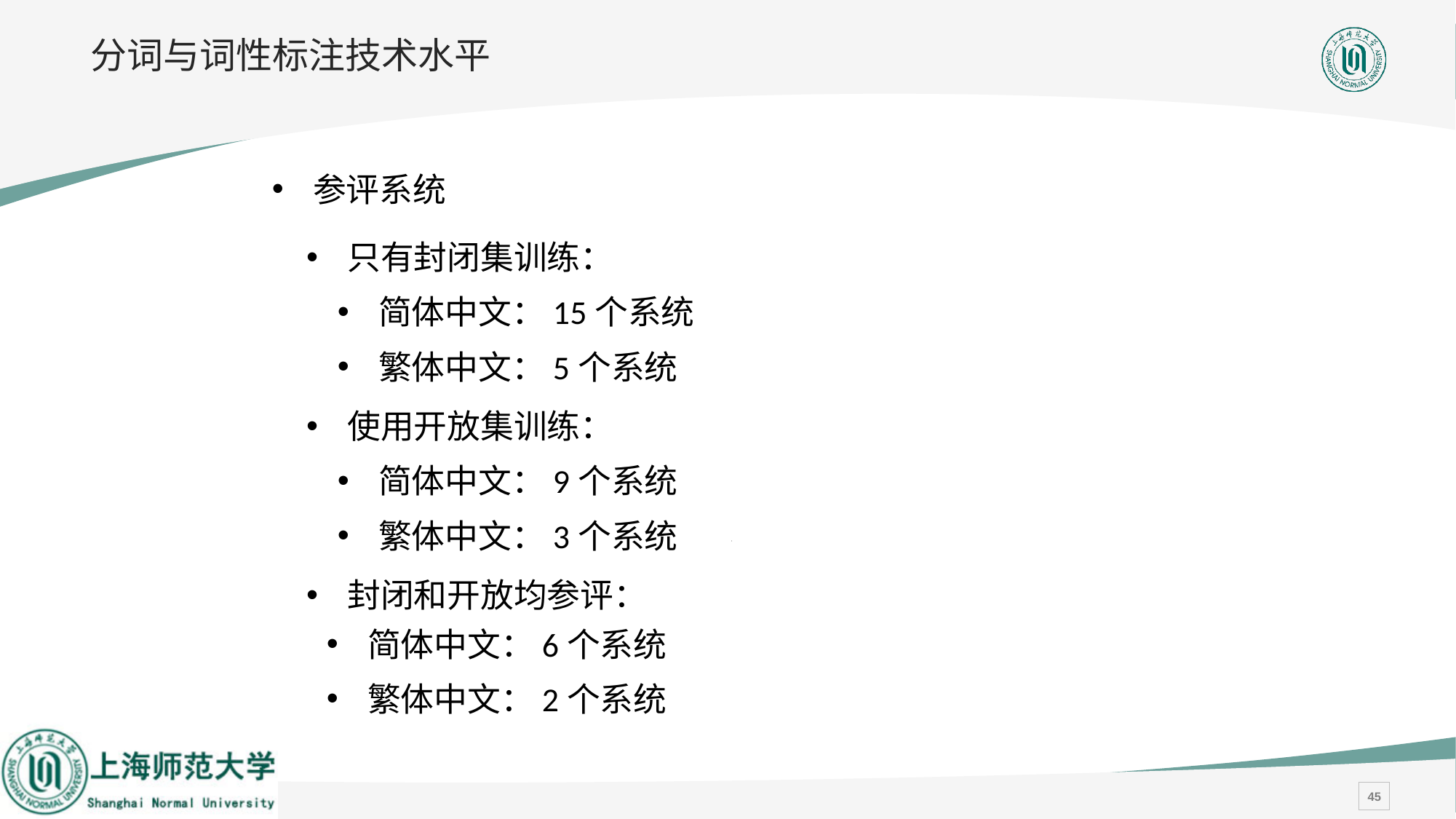

# 分词与词性标注技术水平
参评系统
只有封闭集训练：
简体中文：15个系统
繁体中文：5个系统
使用开放集训练：
简体中文：9个系统
繁体中文：3个系统
封闭和开放均参评：
简体中文：6个系统
繁体中文：2个系统